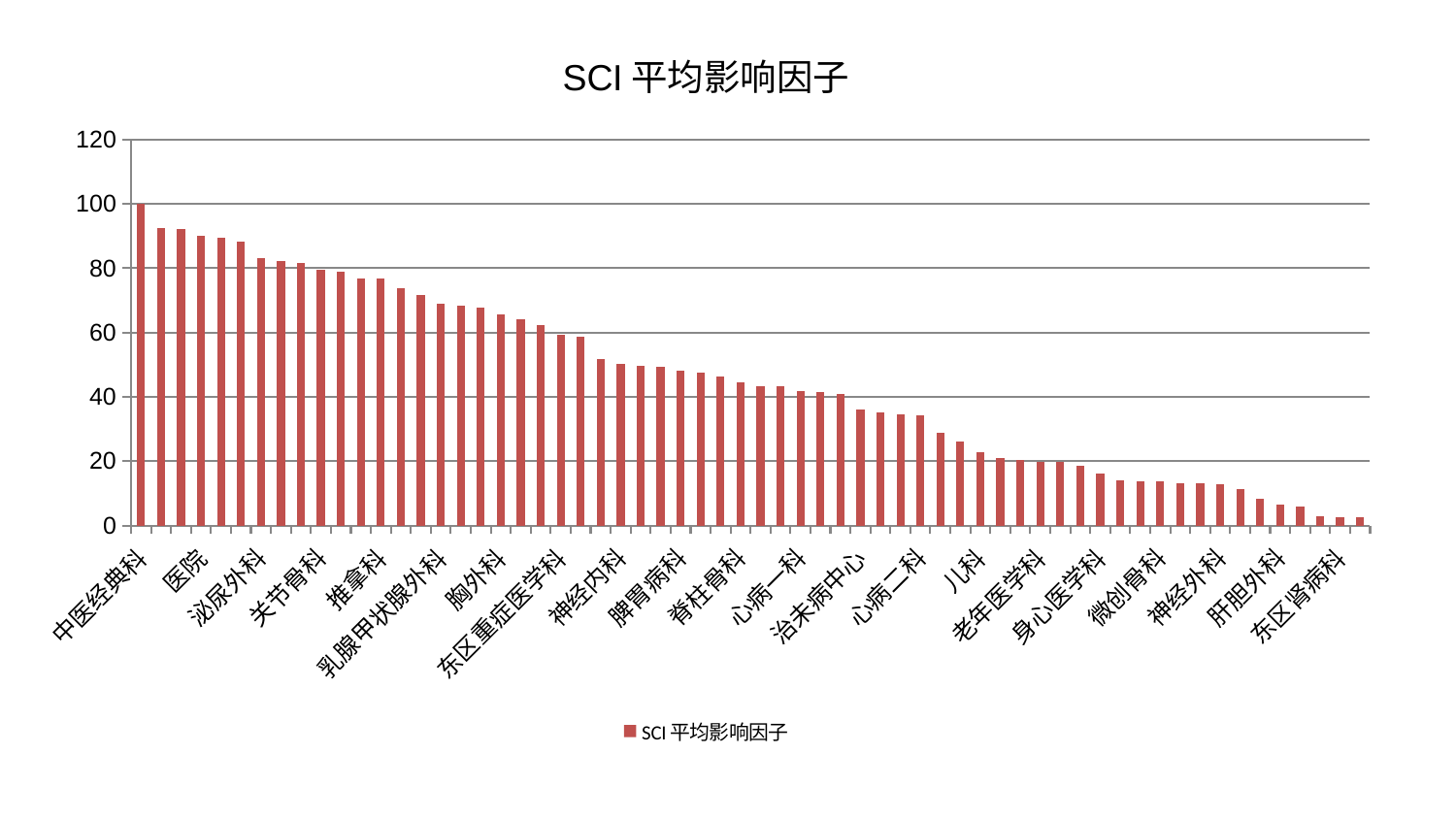

### Chart: SCI平均影响因子

| Category | SCI平均影响因子 |
|---|---|
| 中医经典科 | 100.0 |
| 重症医学科 | 92.59266631601457 |
| 肛肠科 | 92.13208774062747 |
| 医院 | 89.97403073036023 |
| 运动损伤骨科 | 89.56221402418706 |
| 针灸科 | 88.22968653225102 |
| 泌尿外科 | 83.19151023764407 |
| 脑病二科 | 82.24335132871275 |
| 内分泌科 | 81.50211598739257 |
| 关节骨科 | 79.59968530860044 |
| 脾胃科消化科合并 | 79.00985826372604 |
| 消化内科 | 76.88669145888116 |
| 推拿科 | 76.71315188059033 |
| 周围血管科 | 73.93162945198655 |
| 风湿病科 | 71.63668959904288 |
| 乳腺甲状腺外科 | 68.92802391345182 |
| 肾病科 | 68.3519546757513 |
| 男科 | 67.61574338995533 |
| 胸外科 | 65.75533212767999 |
| 口腔科 | 64.12825670989423 |
| 创伤骨科 | 62.421847473611706 |
| 东区重症医学科 | 59.196498342813314 |
| 皮肤科 | 58.82866351931278 |
| 中医外治中心 | 51.74623029305758 |
| 神经内科 | 50.24107661730018 |
| 肝病科 | 49.761042185315965 |
| 小儿骨科 | 49.30881247393566 |
| 脾胃病科 | 48.094874780154875 |
| 脑病一科 | 47.45684558608178 |
| 耳鼻喉科 | 46.340875697497516 |
| 脊柱骨科 | 44.52229975300581 |
| 血液科 | 43.45824136293591 |
| 心病三科 | 43.24053076923353 |
| 心病一科 | 41.72694003185306 |
| 心病四科 | 41.44542004664347 |
| 康复科 | 40.84981900595803 |
| 治未病中心 | 36.170694349545876 |
| 眼科 | 35.19886433790356 |
| 肿瘤内科 | 34.47751671196224 |
| 心病二科 | 34.1402755654679 |
| 综合内科 | 28.7464296771045 |
| 妇科妇二科合并 | 25.995006460203452 |
| 儿科 | 22.6360089000706 |
| 西区重症医学科 | 21.017411293595757 |
| 美容皮肤科 | 20.43410326725812 |
| 老年医学科 | 19.875656838783918 |
| 脑病三科 | 19.809439982175014 |
| 普通外科 | 18.474840115687407 |
| 身心医学科 | 16.032910133553145 |
| 心血管内科 | 13.90813652273193 |
| 骨科 | 13.674964792027744 |
| 微创骨科 | 13.66941267277635 |
| 妇科 | 13.145569753210463 |
| 肾脏内科 | 13.055543441854267 |
| 神经外科 | 12.910220226779256 |
| 呼吸内科 | 11.351740686855186 |
| 产科 | 8.41776539089123 |
| 肝胆外科 | 6.368805246830078 |
| 小儿推拿科 | 6.006135969512183 |
| 妇二科 | 2.775999695589215 |
| 东区肾病科 | 2.6578251212681763 |
| 显微骨科 | 2.609447247266683 |
5